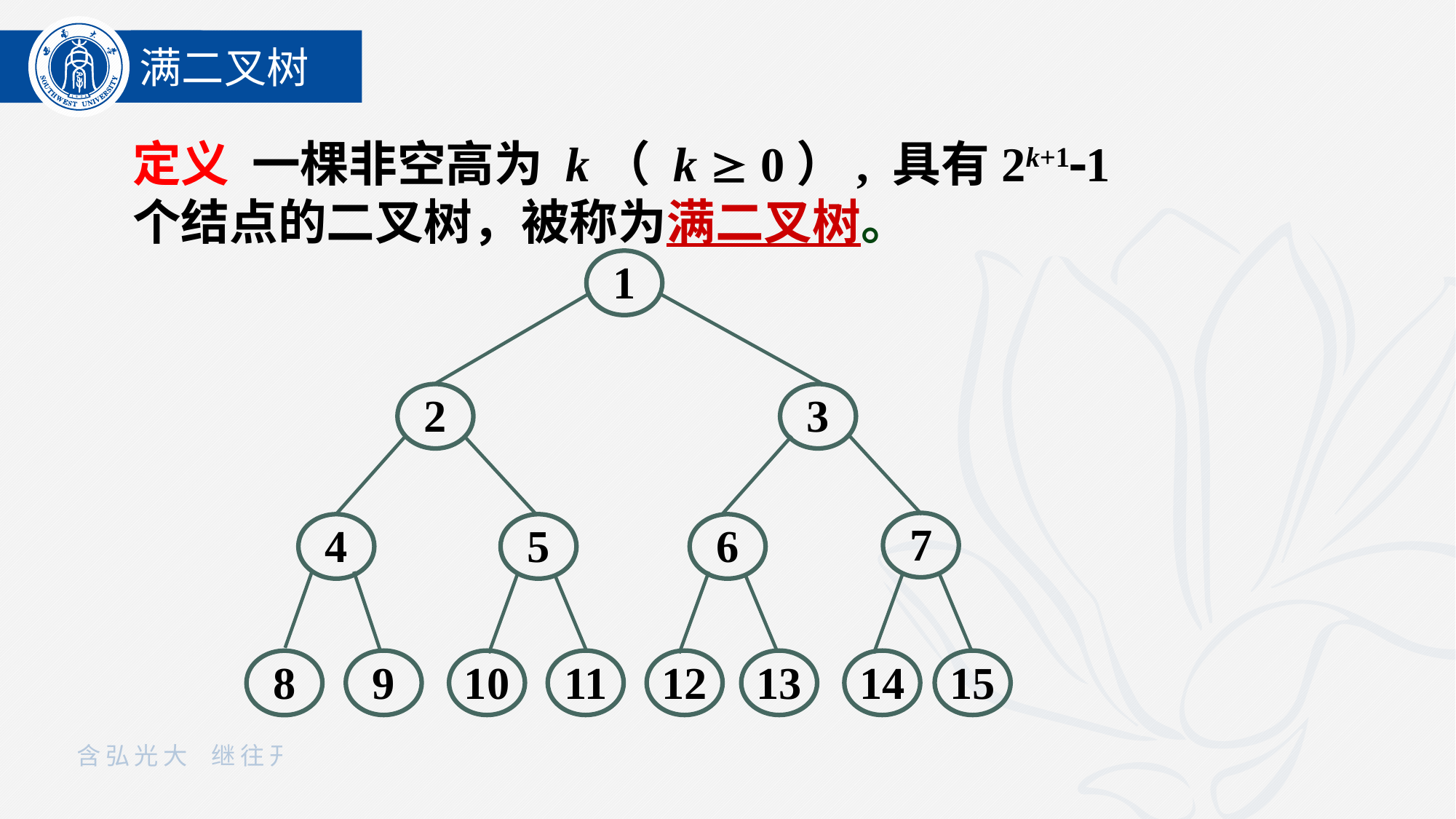

满二叉树
定义  一棵非空高为 k（ k ≥ 0）, 具有2k+1−1个结点的二叉树，被称为满二叉树。

1

2

3

7

4

5

6

9

10

11

12

13

14

15

8